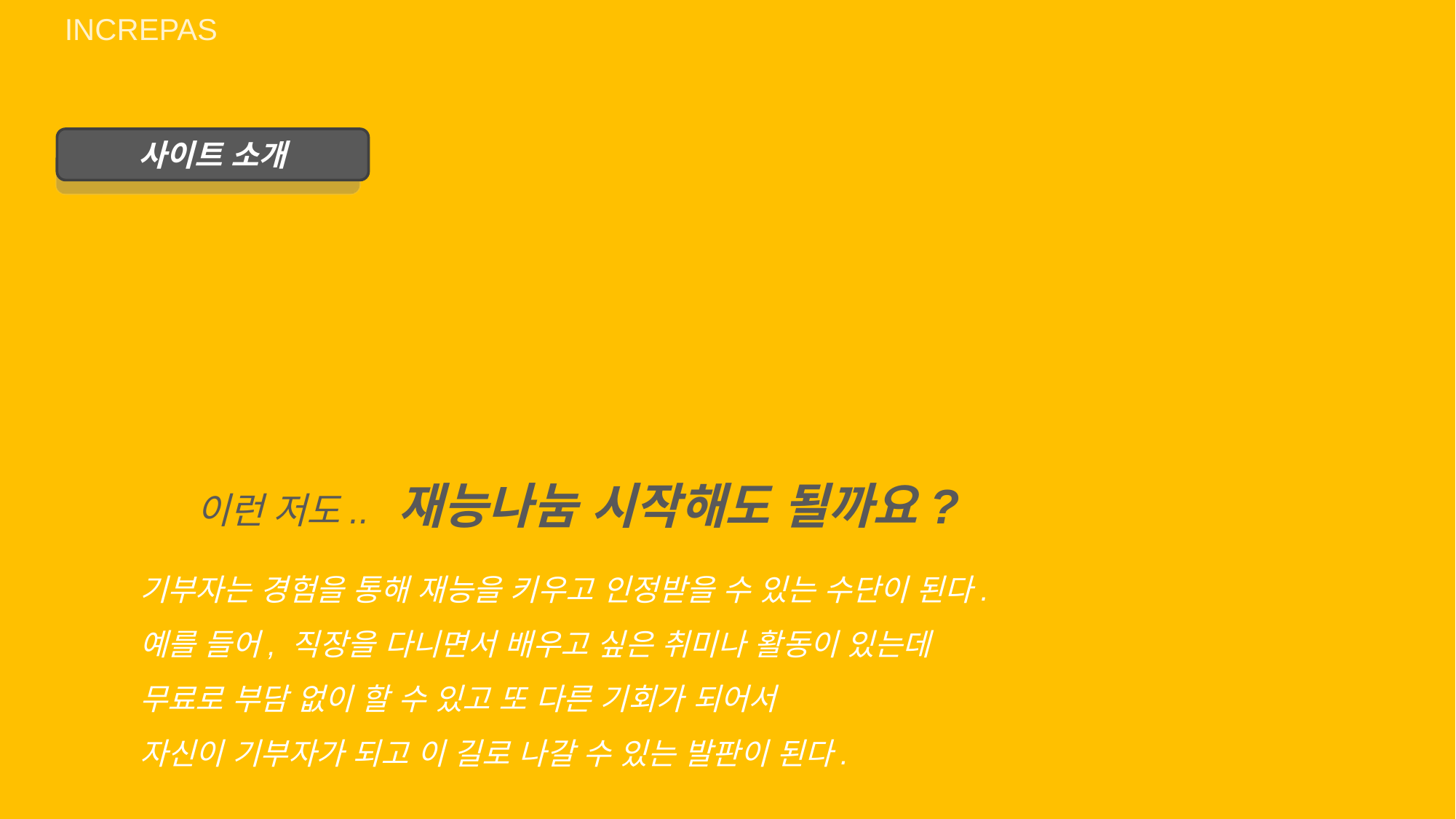

INCREPAS
사이트 소개
이런 저도..  재능나눔 시작해도 될까요?
기부자는 경험을 통해 재능을 키우고 인정받을 수 있는 수단이 된다.
예를 들어, 직장을 다니면서 배우고 싶은 취미나 활동이 있는데
무료로 부담 없이 할 수 있고 또 다른 기회가 되어서
자신이 기부자가 되고 이 길로 나갈 수 있는 발판이 된다.